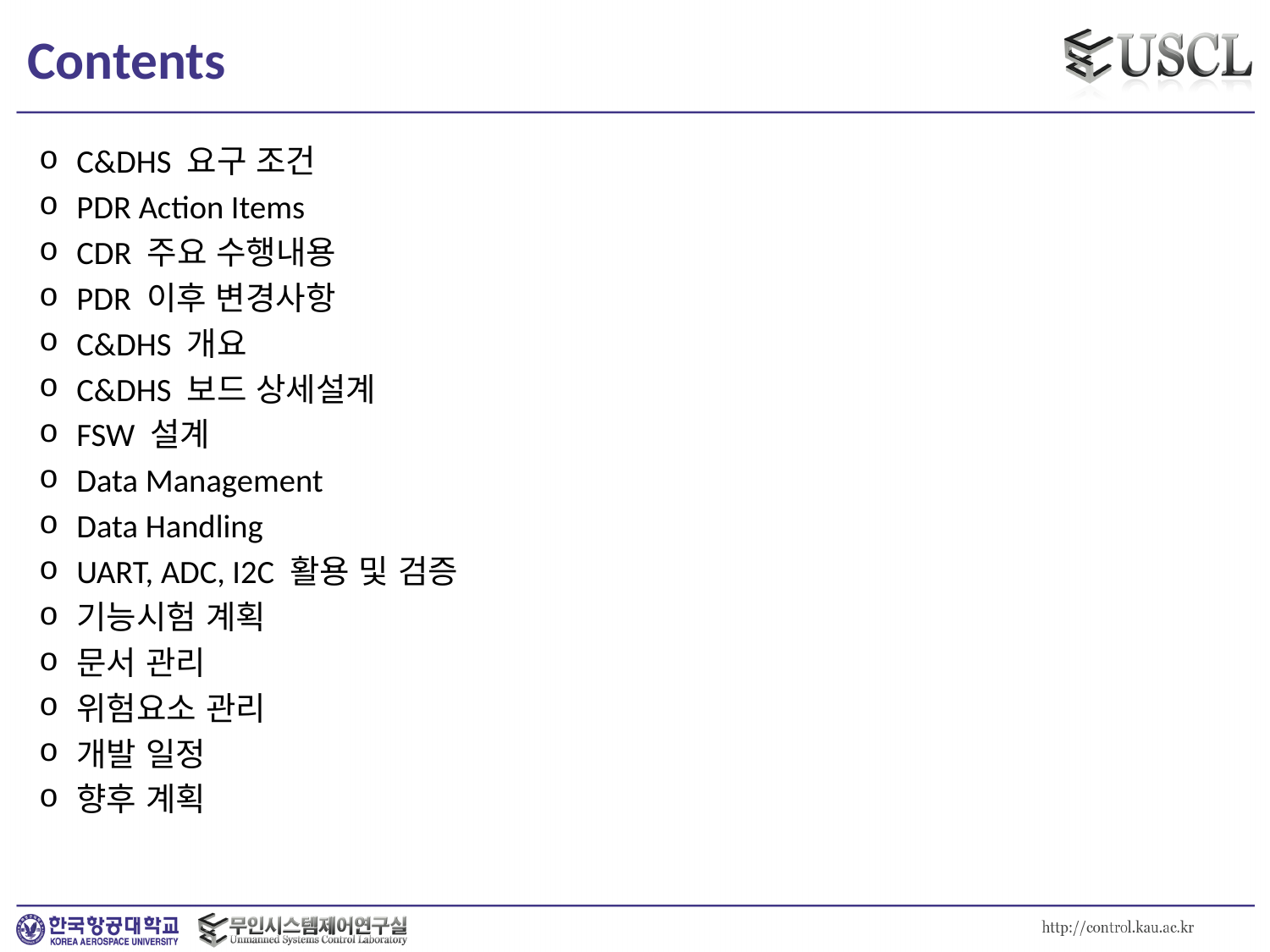

# Contents
C&DHS 요구 조건
PDR Action Items
CDR 주요 수행내용
PDR 이후 변경사항
C&DHS 개요
C&DHS 보드 상세설계
FSW 설계
Data Management
Data Handling
UART, ADC, I2C 활용 및 검증
기능시험 계획
문서 관리
위험요소 관리
개발 일정
향후 계획
2